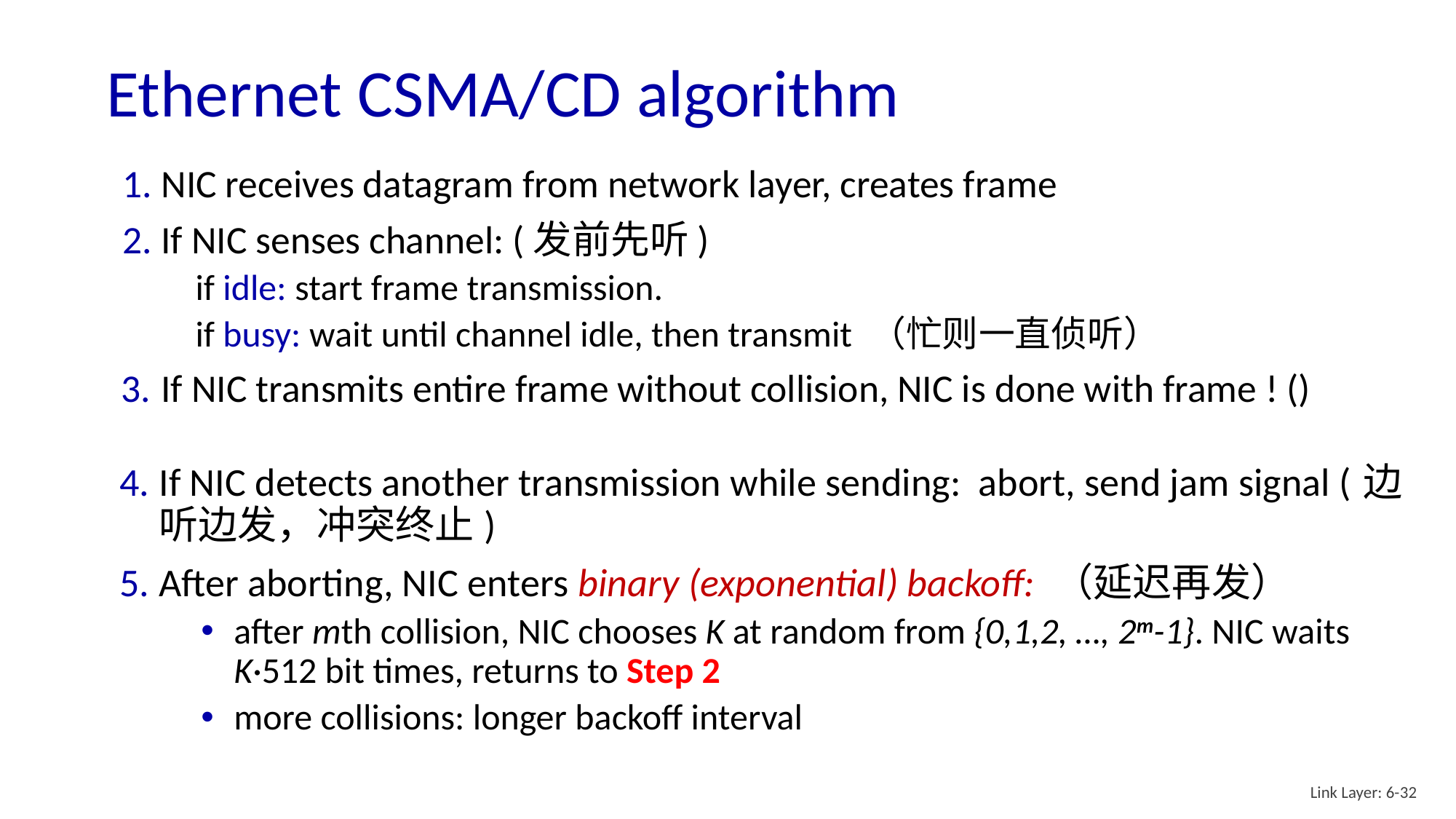

# Ethernet CSMA/CD algorithm
NIC receives datagram from network layer, creates frame
If NIC senses channel: (发前先听)
if idle: start frame transmission.
if busy: wait until channel idle, then transmit （忙则一直侦听）
If NIC transmits entire frame without collision, NIC is done with frame ! ()
If NIC detects another transmission while sending:  abort, send jam signal (边听边发，冲突终止)
After aborting, NIC enters binary (exponential) backoff: （延迟再发）
after mth collision, NIC chooses K at random from {0,1,2, …, 2m-1}. NIC waits K·512 bit times, returns to Step 2
more collisions: longer backoff interval

Link Layer: 6-32